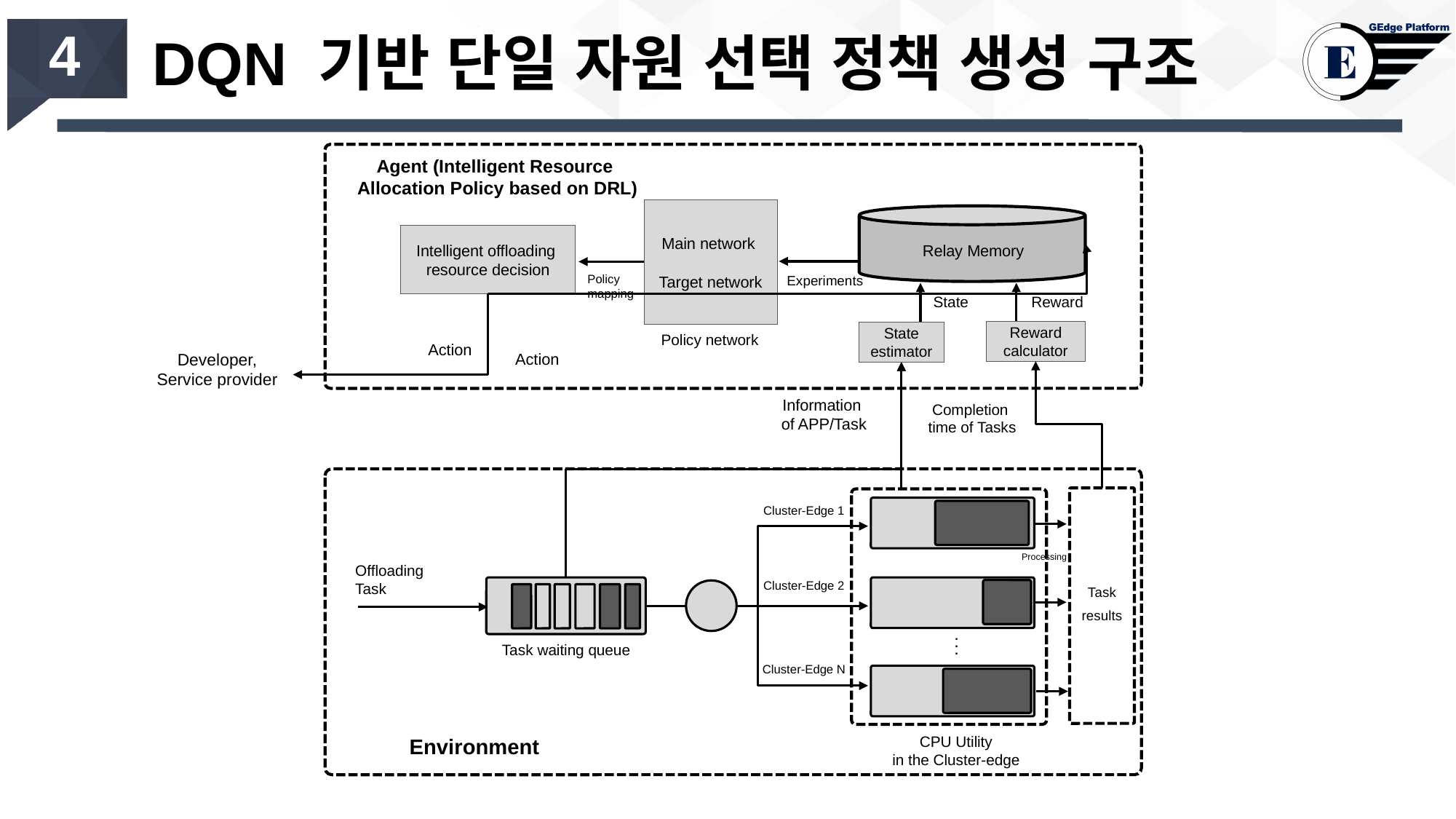

# DQN 기반 단일 자원 선택 정책 생성 구조
4

Agent (Intelligent Resource
Allocation Policy based on DRL)
Main network

Target network

Intelligent offloading
resource decision
Relay Memory
Policy
mapping
Experiments
State
Reward
Reward
calculator
State
estimator
Policy network
Action
Developer,
Service provider
Action
Information
of APP/Task
Completion
time of Tasks

Task

results

Cluster-Edge 1

Processing
Offloading
Task
Cluster-Edge 2

.
.
.
Task waiting queue
Cluster-Edge N

CPU Utility
in the Cluster-edge
Environment